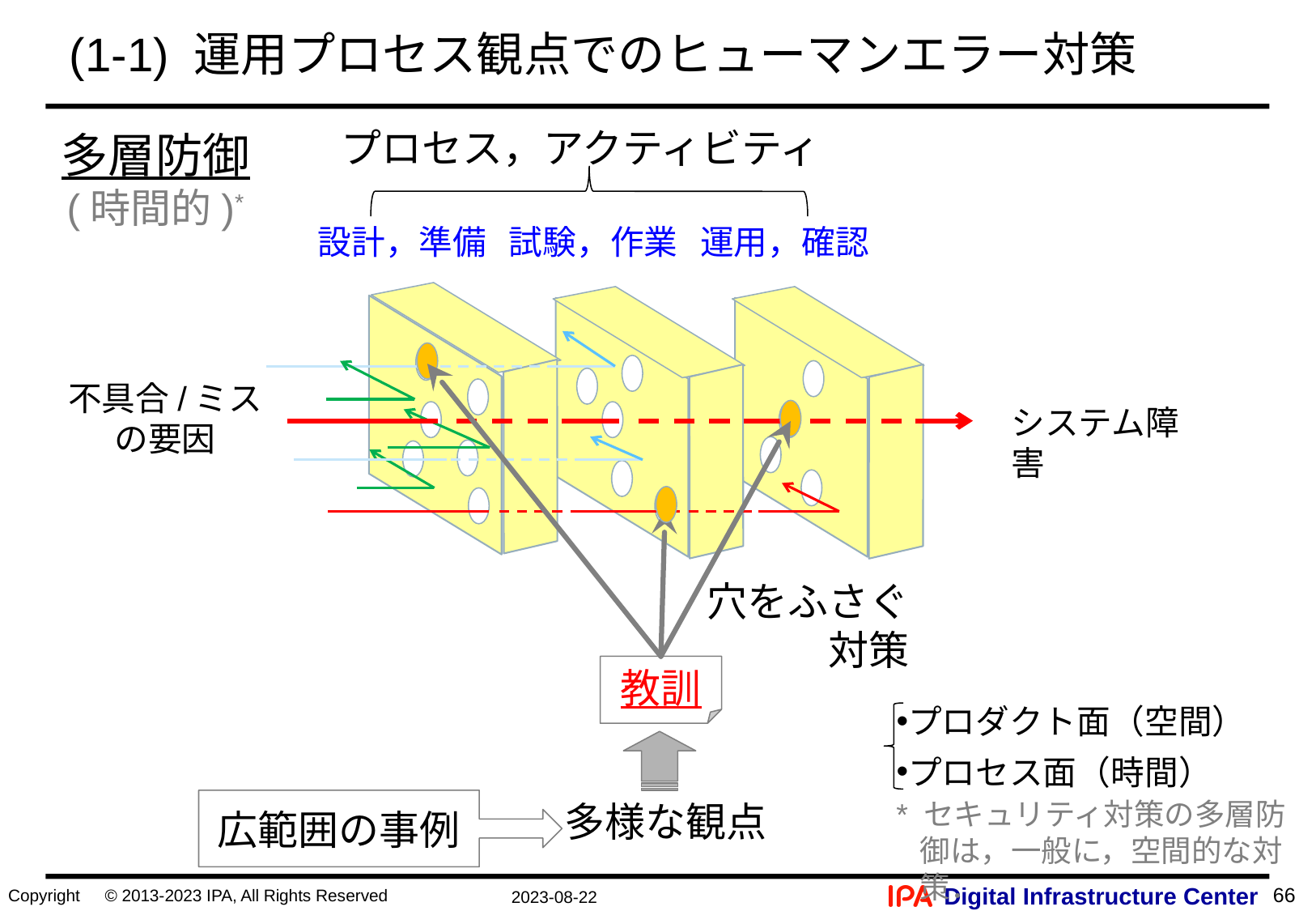

# (1-1) 運用プロセス観点でのヒューマンエラー対策
プロセス，アクティビティ
多層防御
(時間的)*
設計，準備
試験，作業
運用，確認

不具合/ミス
の要因

システム障害

穴をふさぐ
対策
教訓
プロダクト面（空間）
プロセス面（時間）

* セキュリティ対策の多層防御は，一般に，空間的な対策．
広範囲の事例
多様な観点